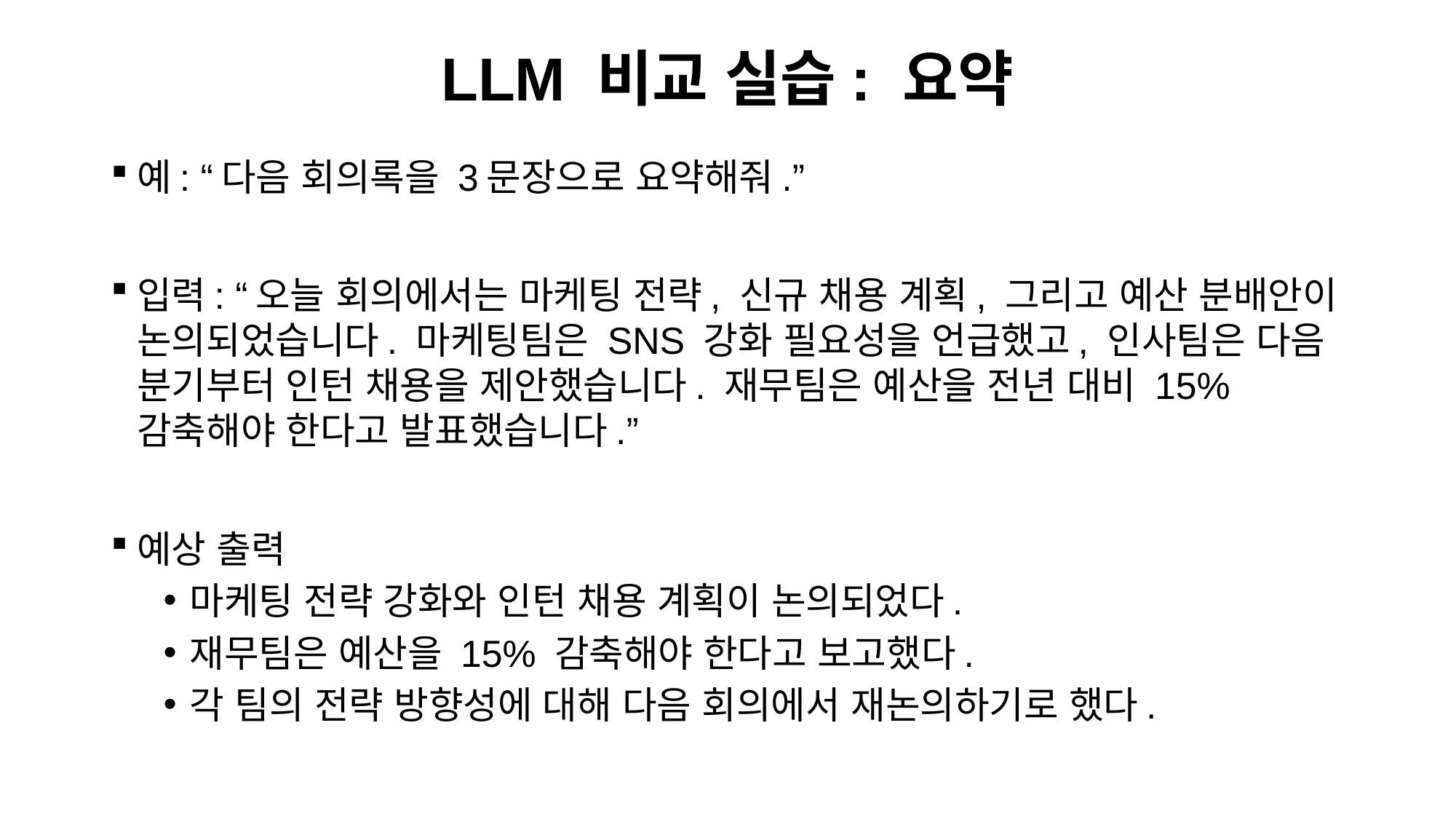

# LLM 비교 실습: 요약
예: “다음 회의록을 3문장으로 요약해줘.”

입력: “오늘 회의에서는 마케팅 전략, 신규 채용 계획, 그리고 예산 분배안이 논의되었습니다. 마케팅팀은 SNS 강화 필요성을 언급했고, 인사팀은 다음 분기부터 인턴 채용을 제안했습니다. 재무팀은 예산을 전년 대비 15% 감축해야 한다고 발표했습니다.”

예상 출력
마케팅 전략 강화와 인턴 채용 계획이 논의되었다.
재무팀은 예산을 15% 감축해야 한다고 보고했다.
각 팀의 전략 방향성에 대해 다음 회의에서 재논의하기로 했다.